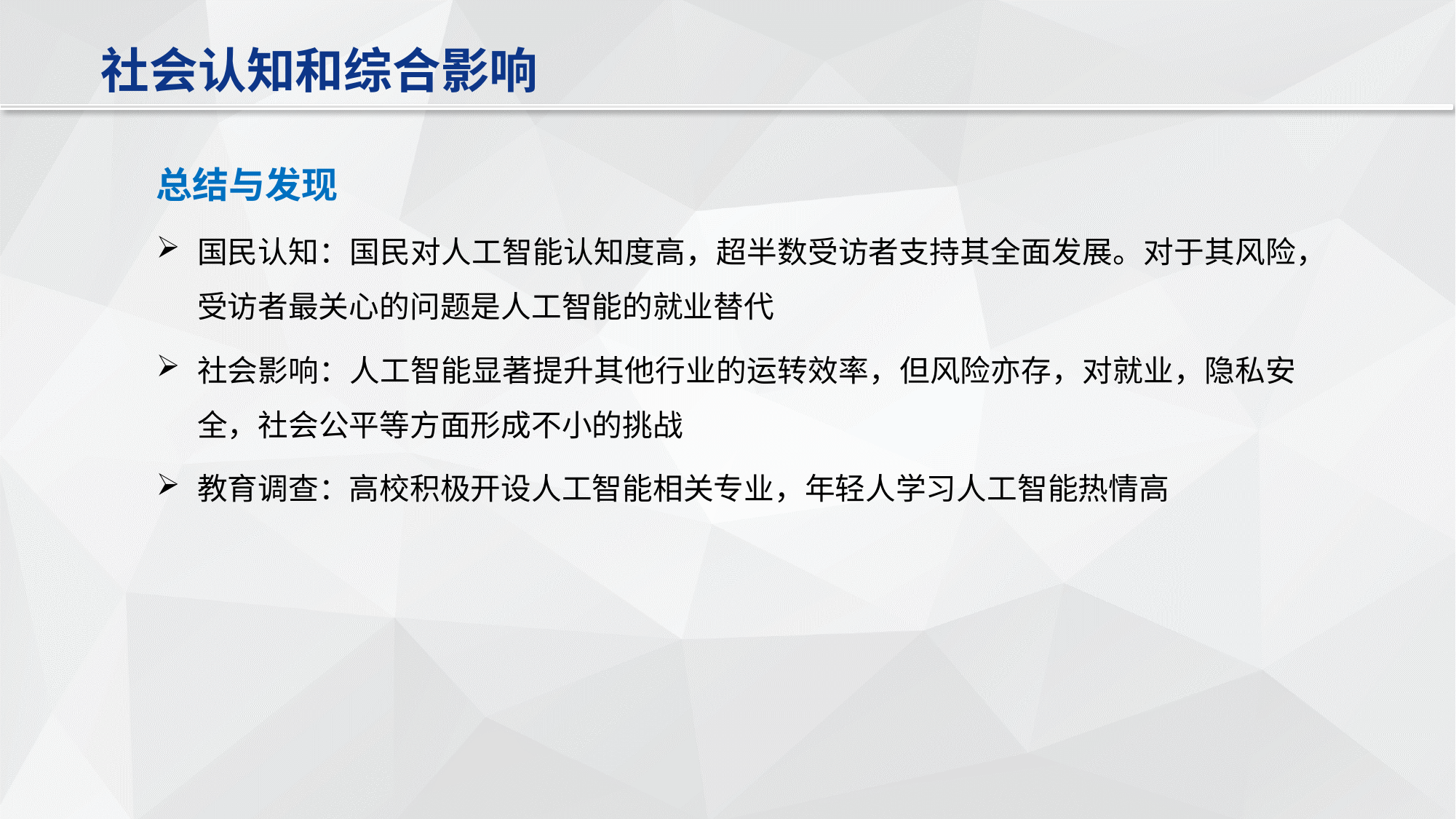

社会认知和综合影响

总结与发现
国民认知：国民对人工智能认知度高，超半数受访者支持其全面发展。对于其风险，受访者最关心的问题是人工智能的就业替代
社会影响：人工智能显著提升其他行业的运转效率，但风险亦存，对就业，隐私安全，社会公平等方面形成不小的挑战
教育调查：高校积极开设人工智能相关专业，年轻人学习人工智能热情高
105